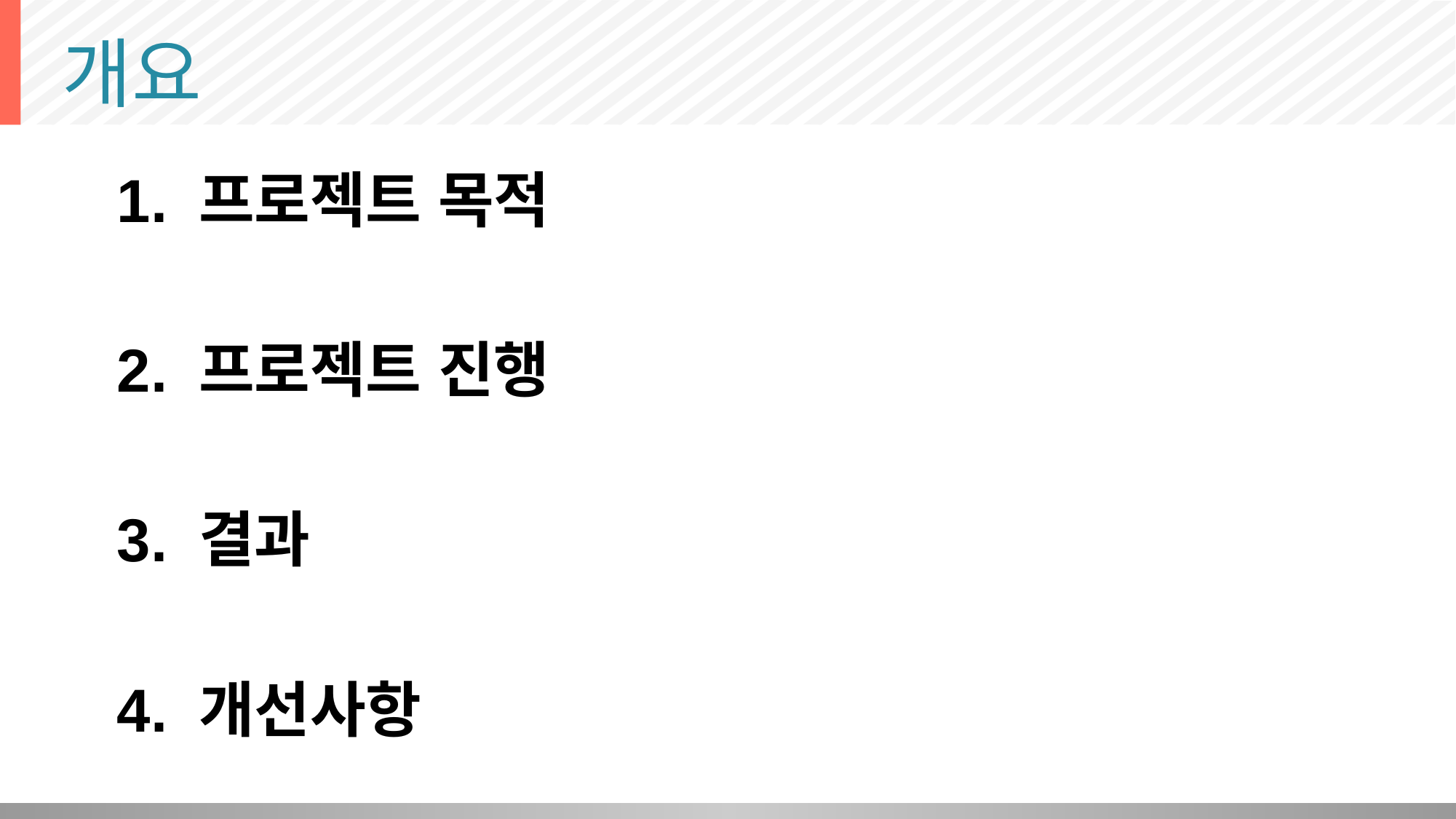

# 개요
1. 프로젝트 목적

2. 프로젝트 진행

3. 결과

4. 개선사항